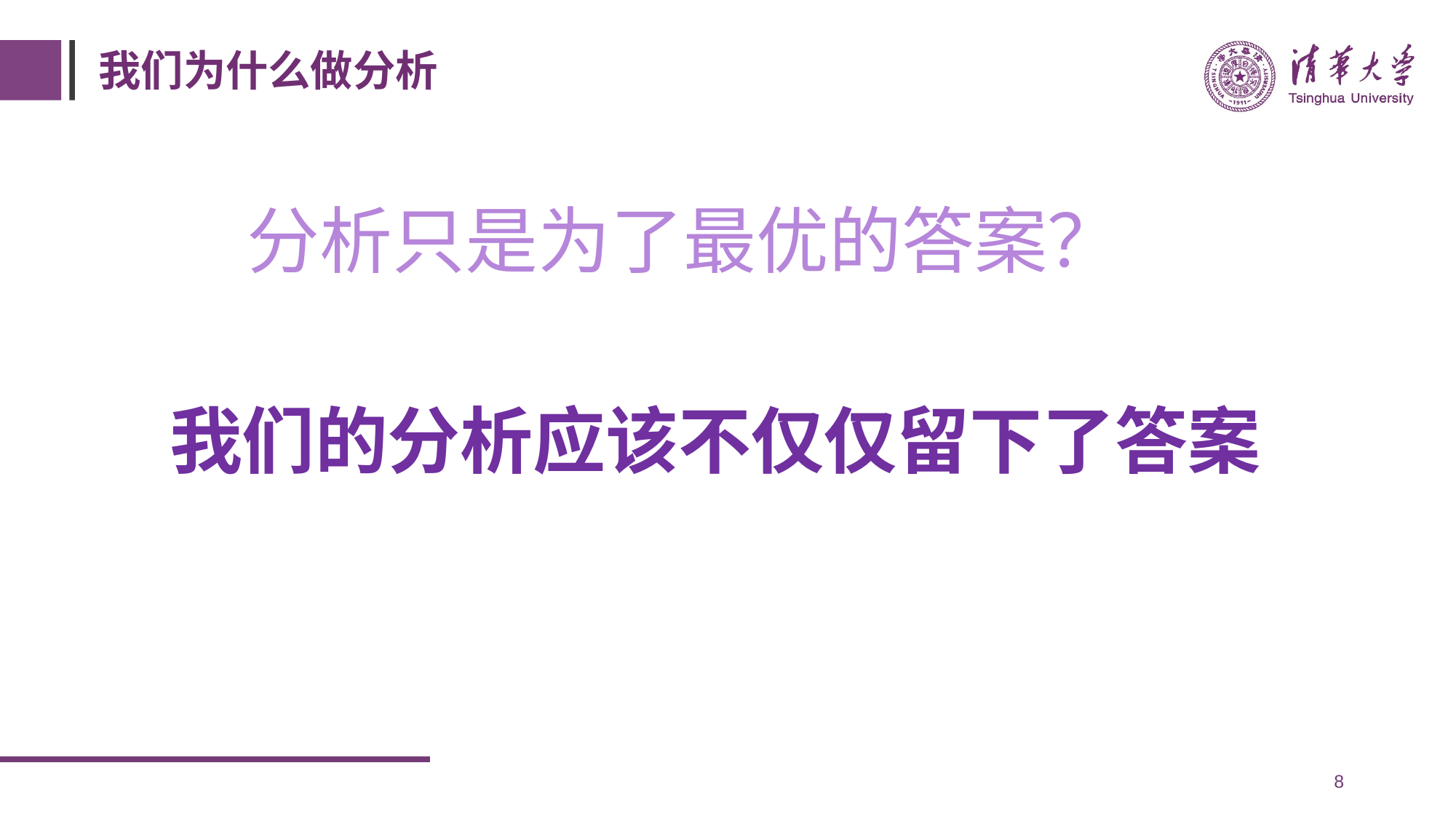

# 我们为什么做分析
分析只是为了最优的答案？
我们的分析应该不仅仅留下了答案